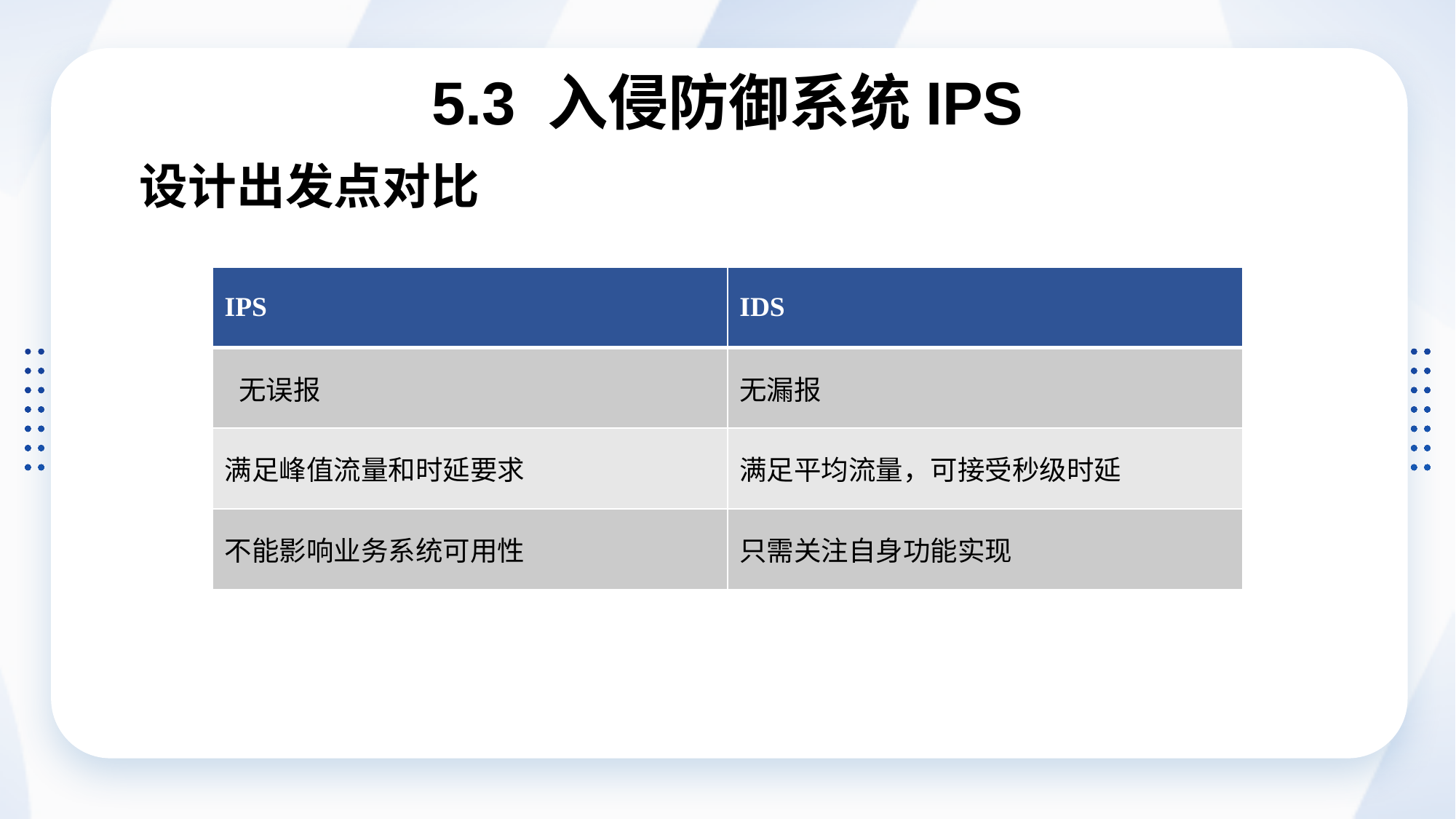

# 5.3 入侵防御系统IPS
设计出发点对比
| IPS | IDS |
| --- | --- |
| 无误报 | 无漏报 |
| 满足峰值流量和时延要求 | 满足平均流量，可接受秒级时延 |
| 不能影响业务系统可用性 | 只需关注自身功能实现 |